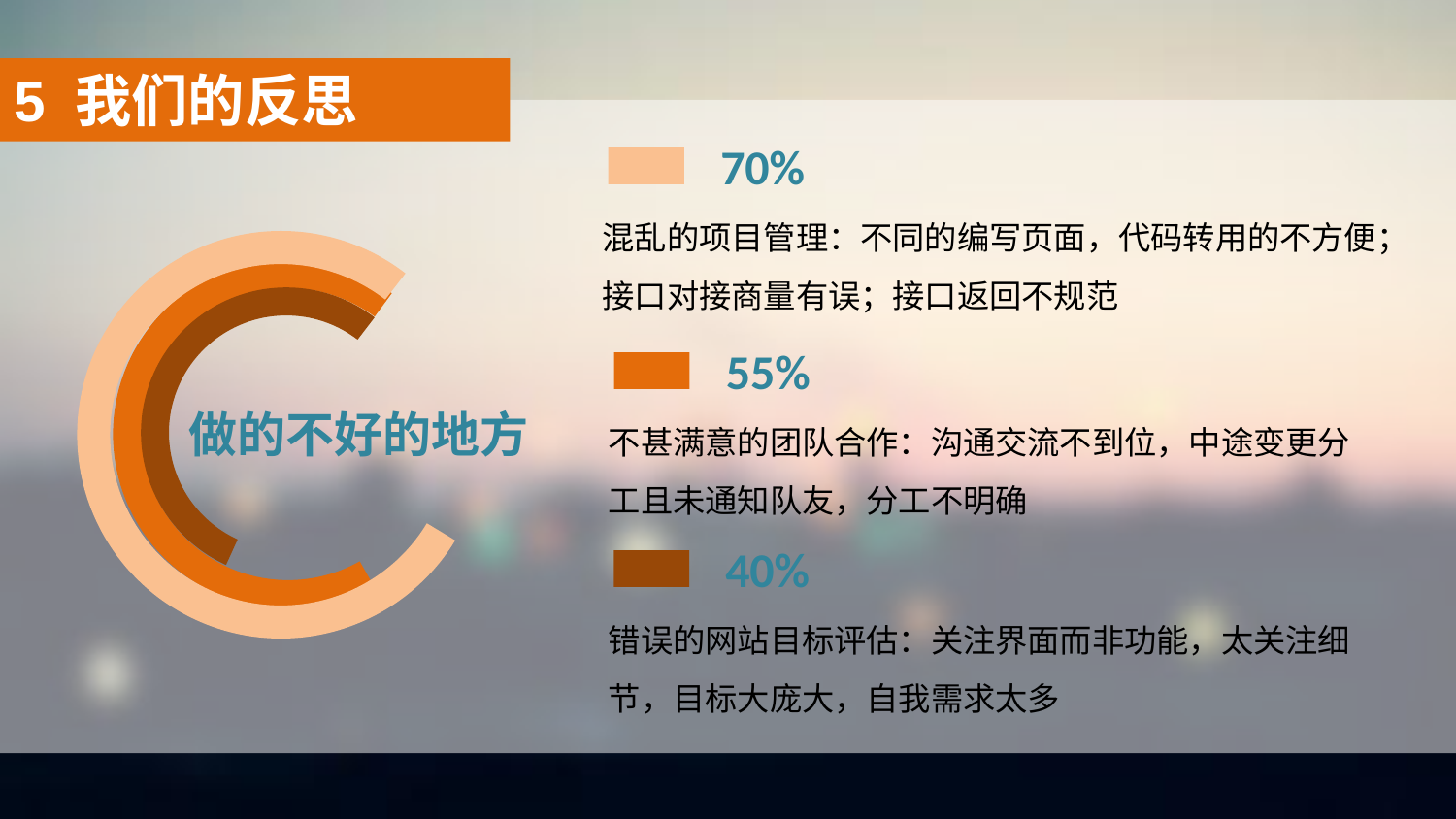

5 我们的反思
70%

混乱的项目管理：不同的编写页面，代码转用的不方便；接口对接商量有误；接口返回不规范

55%

不甚满意的团队合作：沟通交流不到位，中途变更分工且未通知队友，分工不明确
做的不好的地方
40%

错误的网站目标评估：关注界面而非功能，太关注细节，目标大庞大，自我需求太多